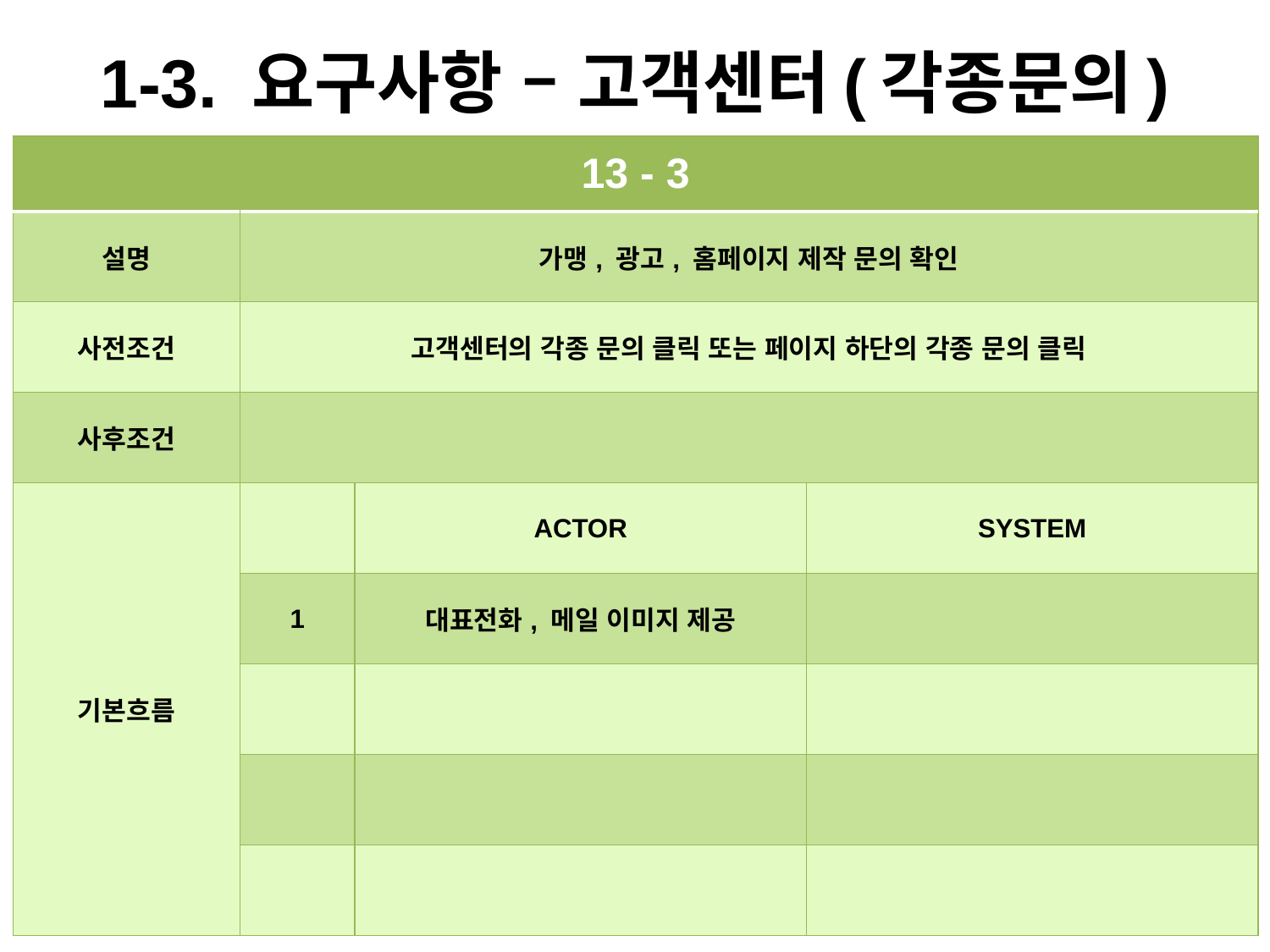

# 1-3. 요구사항 – 고객센터(각종문의)
| 13 - 3 |  |  |  |
| --- | --- | --- | --- |
| 설명 | 가맹, 광고, 홈페이지 제작 문의 확인 |  |  |
| 사전조건 | 고객센터의 각종 문의 클릭 또는 페이지 하단의 각종 문의 클릭 |  |  |
| 사후조건 |  |  |  |
| 기본흐름 |  | ACTOR | SYSTEM |
|  | 1 | 대표전화, 메일 이미지 제공 |  |
|  |  |  |  |
|  |  |  |  |
|  |  |  |  |